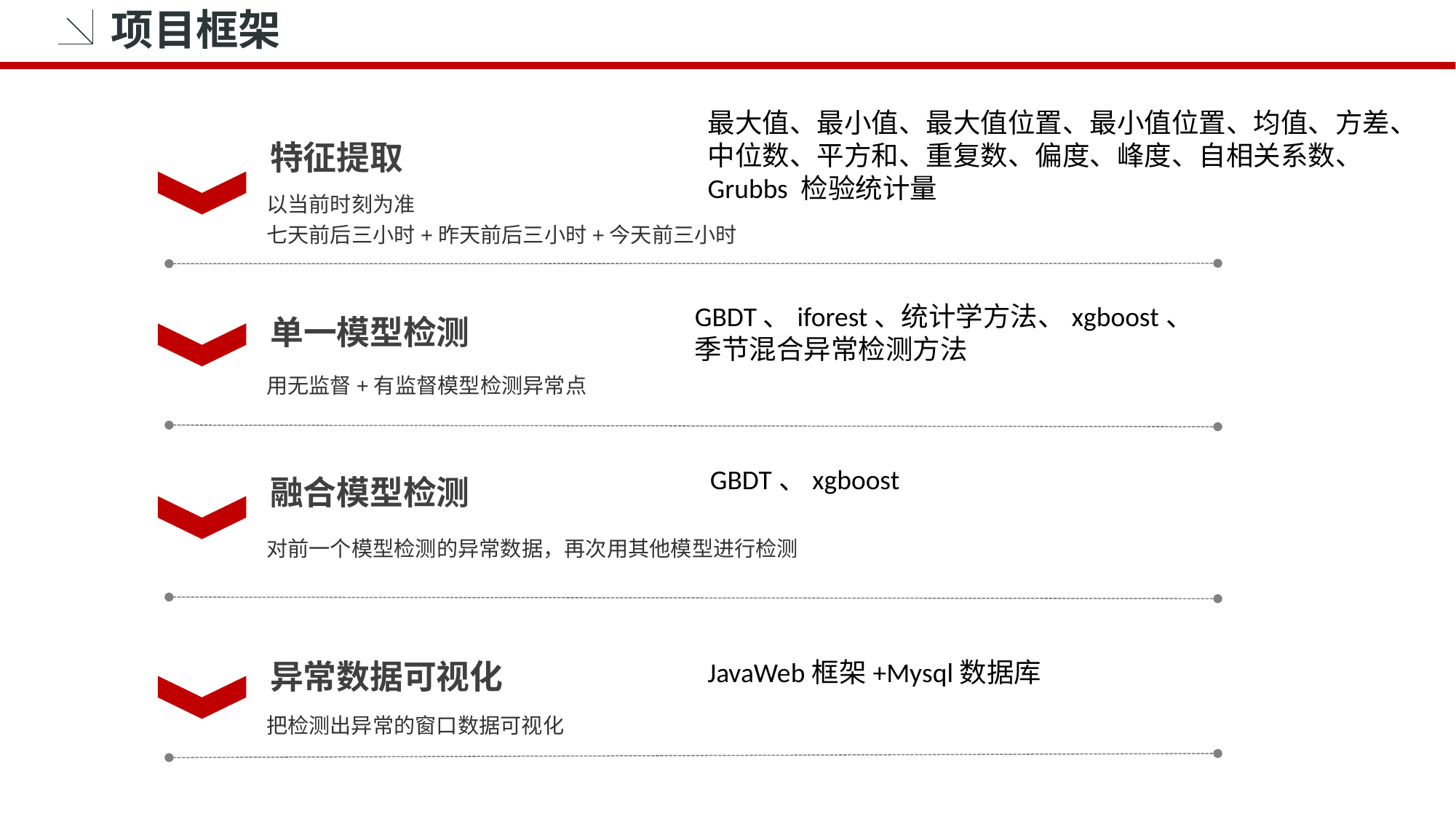

项目框架
最大值、最小值、最大值位置、最小值位置、均值、方差、
中位数、平方和、重复数、偏度、峰度、自相关系数、
Grubbs 检验统计量
特征提取

以当前时刻为准
七天前后三小时+昨天前后三小时+今天前三小时
单一模型检测
用无监督+有监督模型检测异常点
融合模型检测
对前一个模型检测的异常数据，再次用其他模型进行检测
异常数据可视化
把检测出异常的窗口数据可视化
GBDT、iforest、统计学方法、xgboost、
季节混合异常检测方法

GBDT、xgboost

JavaWeb框架+Mysql数据库